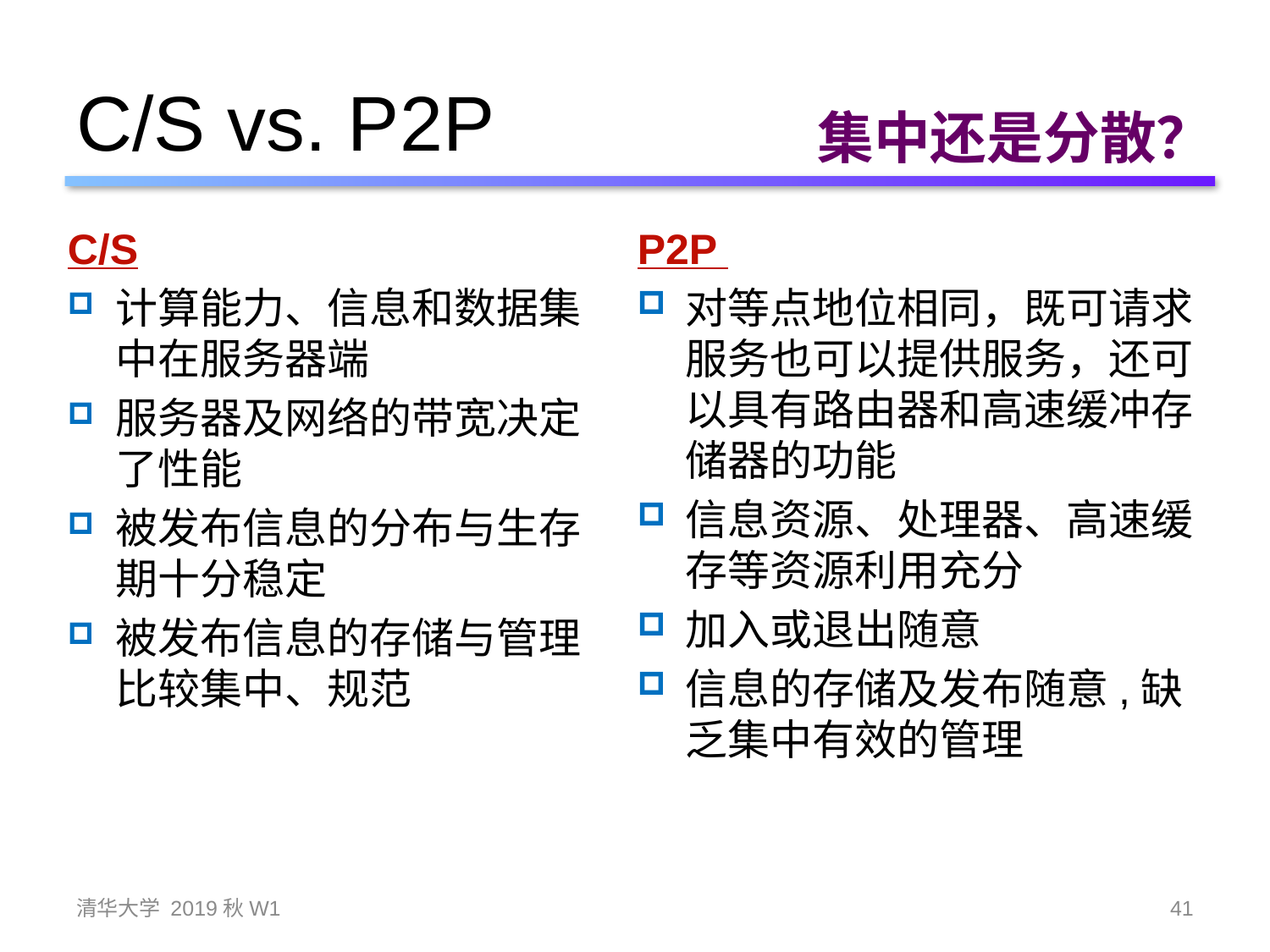

# C/S vs. P2P
集中还是分散？
C/S
计算能力、信息和数据集中在服务器端
服务器及网络的带宽决定了性能
被发布信息的分布与生存期十分稳定
被发布信息的存储与管理比较集中、规范
P2P
对等点地位相同，既可请求服务也可以提供服务，还可以具有路由器和高速缓冲存储器的功能
信息资源、处理器、高速缓存等资源利用充分
加入或退出随意
信息的存储及发布随意,缺乏集中有效的管理
清华大学 2019秋W1
41